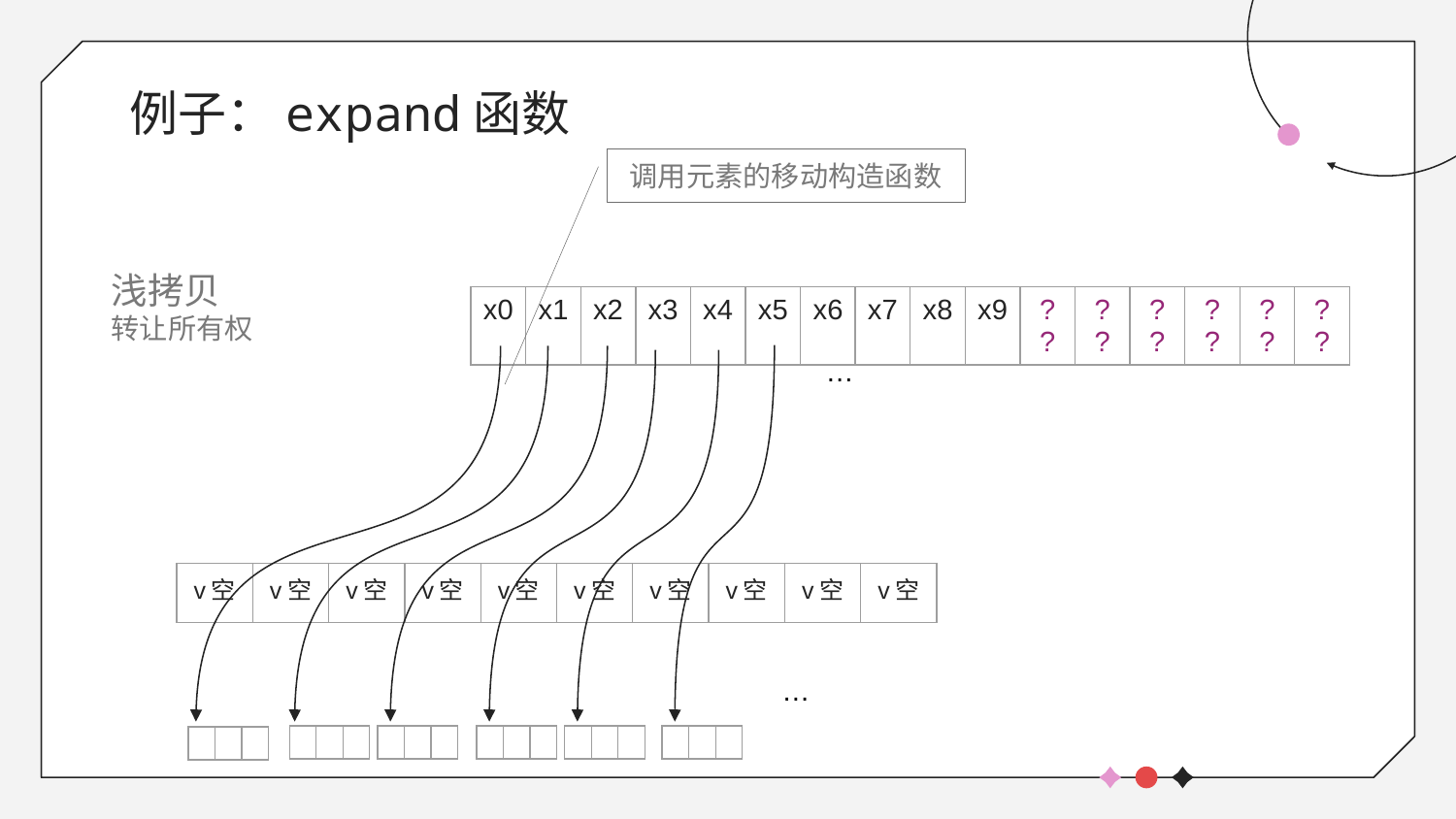

# 例子：expand函数
调用元素的移动构造函数
浅拷贝
转让所有权
| x0 | x1 | x2 | x3 | x4 | x5 | x6 | x7 | x8 | x9 | ?? | ?? | ?? | ?? | ?? | ?? |
| --- | --- | --- | --- | --- | --- | --- | --- | --- | --- | --- | --- | --- | --- | --- | --- |
…
| v空 | v空 | v空 | v空 | v空 | v空 | v空 | v空 | v空 | v空 |
| --- | --- | --- | --- | --- | --- | --- | --- | --- | --- |
…
|  |  |  |
| --- | --- | --- |
|  |  |  |
| --- | --- | --- |
|  |  |  |
| --- | --- | --- |
|  |  |  |
| --- | --- | --- |
|  |  |  |
| --- | --- | --- |
|  |  |  |
| --- | --- | --- |